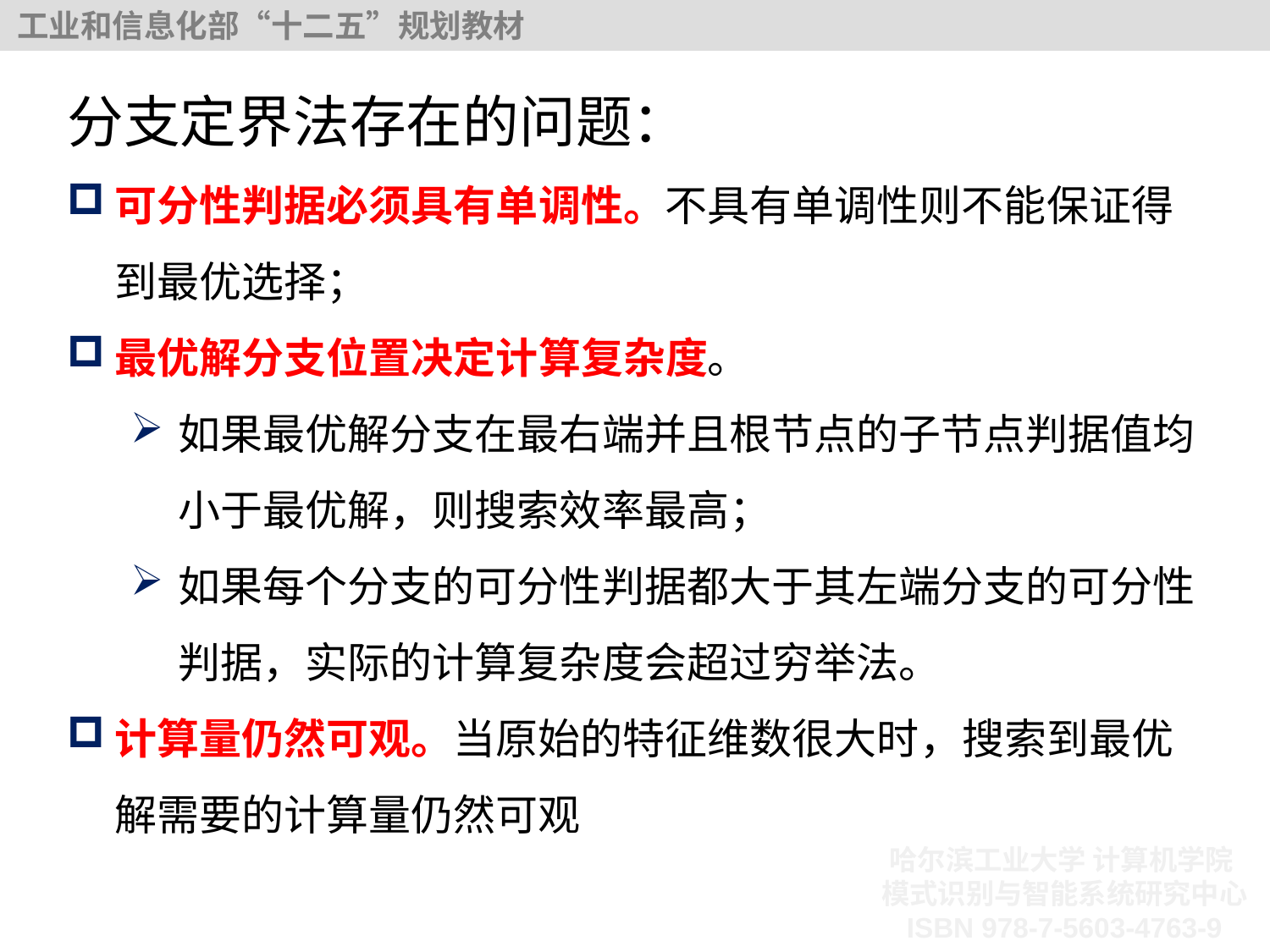

分支定界法存在的问题：
可分性判据必须具有单调性。不具有单调性则不能保证得到最优选择；
最优解分支位置决定计算复杂度。
如果最优解分支在最右端并且根节点的子节点判据值均小于最优解，则搜索效率最高；
如果每个分支的可分性判据都大于其左端分支的可分性判据，实际的计算复杂度会超过穷举法。
计算量仍然可观。当原始的特征维数很大时，搜索到最优解需要的计算量仍然可观